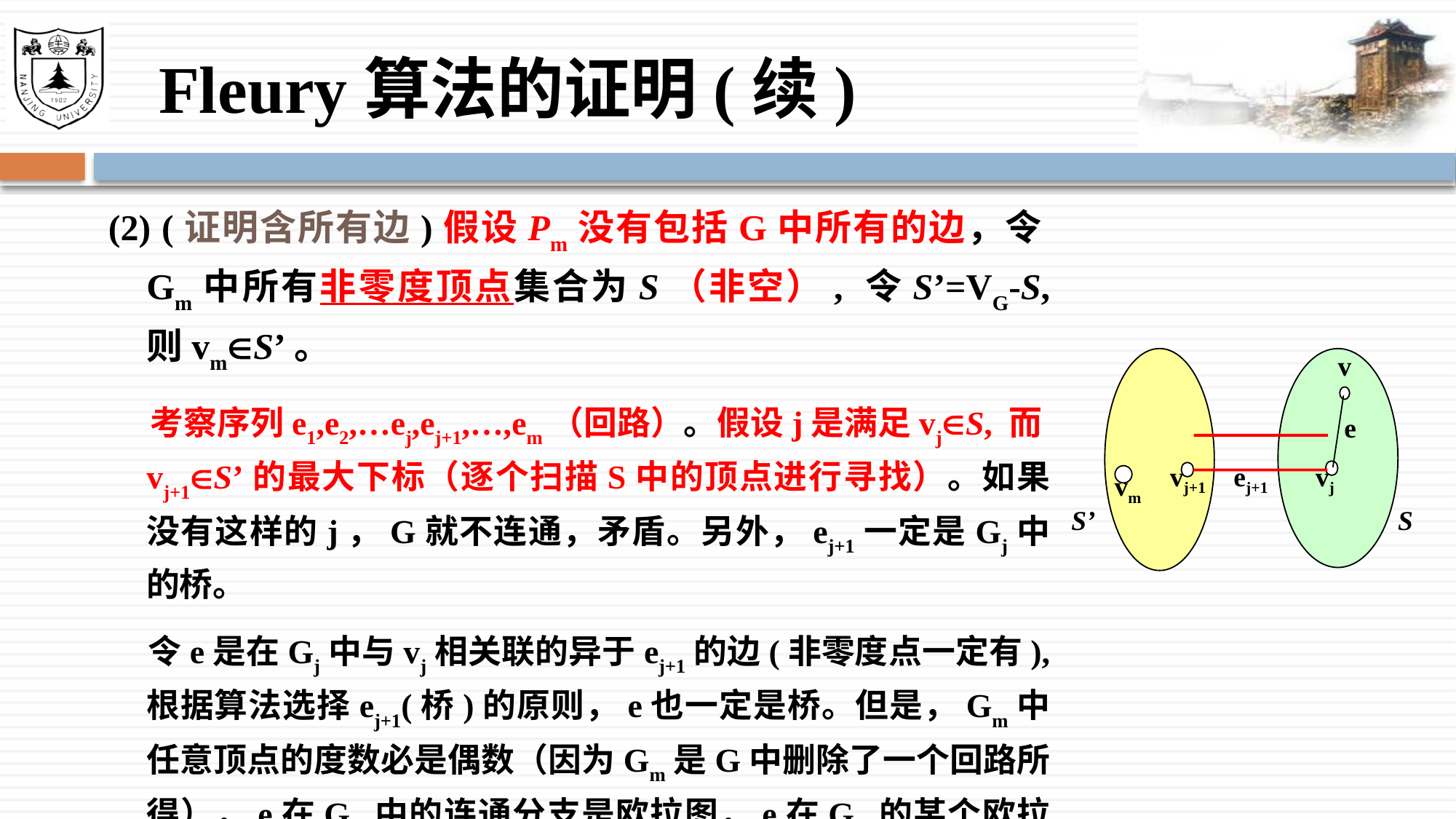

# Fleury算法的证明(续)
(2) (证明含所有边)假设Pm没有包括G中所有的边，令Gm中所有非零度顶点集合为S（非空）, 令S’=VG-S, 则vm∈S’。
     考察序列e1,e2,…ej,ej+1,…,em（回路）。假设j是满足vj∈S, 而vj+1∈S’的最大下标（逐个扫描S中的顶点进行寻找）。如果没有这样的j，G就不连通，矛盾。另外，ej+1一定是Gj中的桥。
    令e是在Gj中与vj相关联的异于ej+1的边(非零度点一定有), 根据算法选择ej+1(桥)的原则，e也一定是桥。但是，Gm中任意顶点的度数必是偶数（因为Gm是G中删除了一个回路所得），e在Gm中的连通分支是欧拉图，e在Gm的某个欧拉回路中，不可能是Gj的桥。矛盾。
v

e

vj
vj+1
ej+1

vm
S’
S